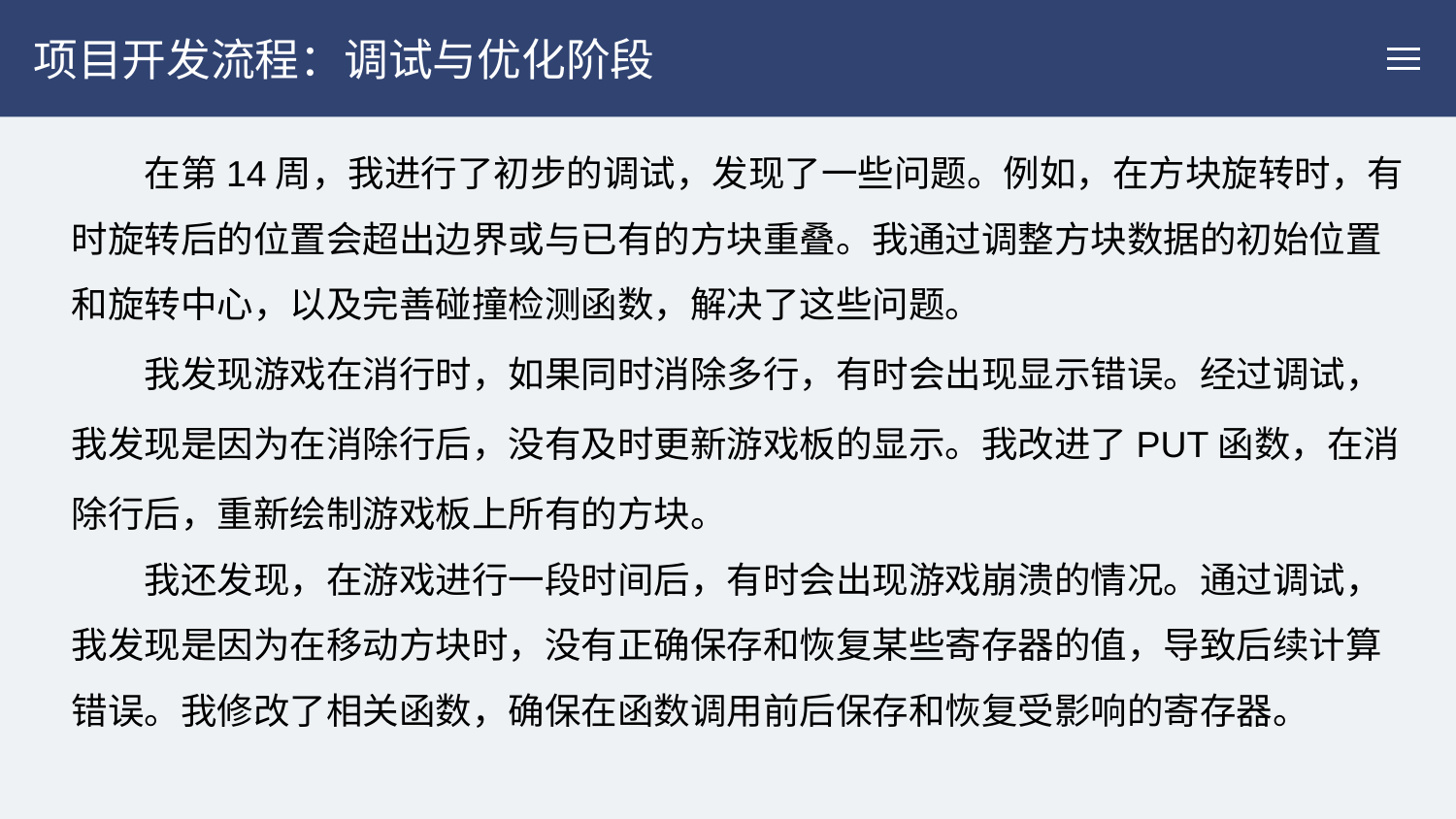

项目开发流程：调试与优化阶段
在第14周，我进行了初步的调试，发现了一些问题。例如，在方块旋转时，有时旋转后的位置会超出边界或与已有的方块重叠。我通过调整方块数据的初始位置和旋转中心，以及完善碰撞检测函数，解决了这些问题。
我发现游戏在消行时，如果同时消除多行，有时会出现显示错误。经过调试，我发现是因为在消除行后，没有及时更新游戏板的显示。我改进了PUT函数，在消除行后，重新绘制游戏板上所有的方块。
我还发现，在游戏进行一段时间后，有时会出现游戏崩溃的情况。通过调试，我发现是因为在移动方块时，没有正确保存和恢复某些寄存器的值，导致后续计算错误。我修改了相关函数，确保在函数调用前后保存和恢复受影响的寄存器。